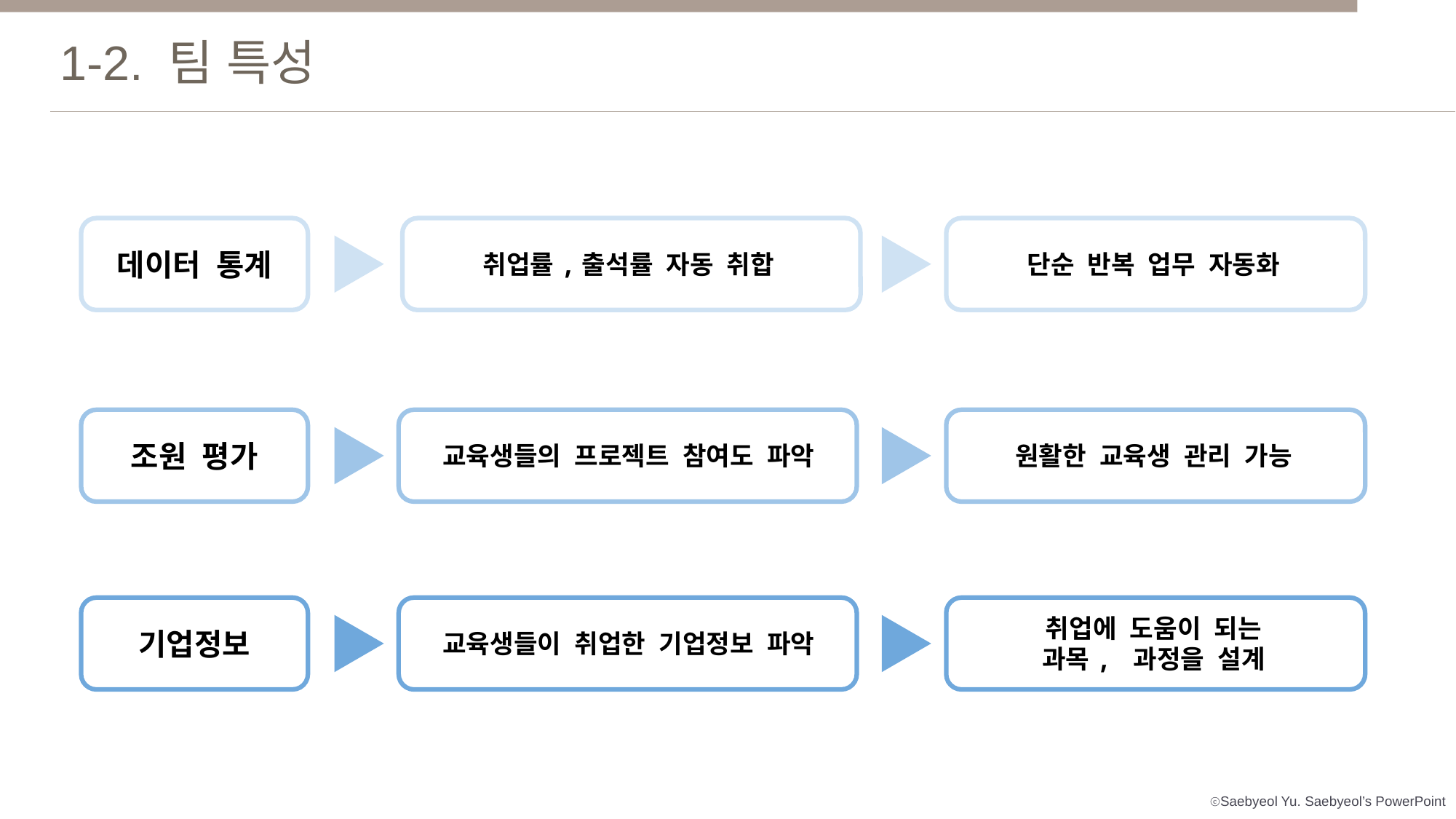

1-2. 팀 특성

데이터 통계
취업률,출석률 자동 취합
단순 반복 업무 자동화

조원 평가
교육생들의 프로젝트 참여도 파악
원활한 교육생 관리 가능

취업에 도움이 되는
과목, 과정을 설계

기업정보
교육생들이 취업한 기업정보 파악